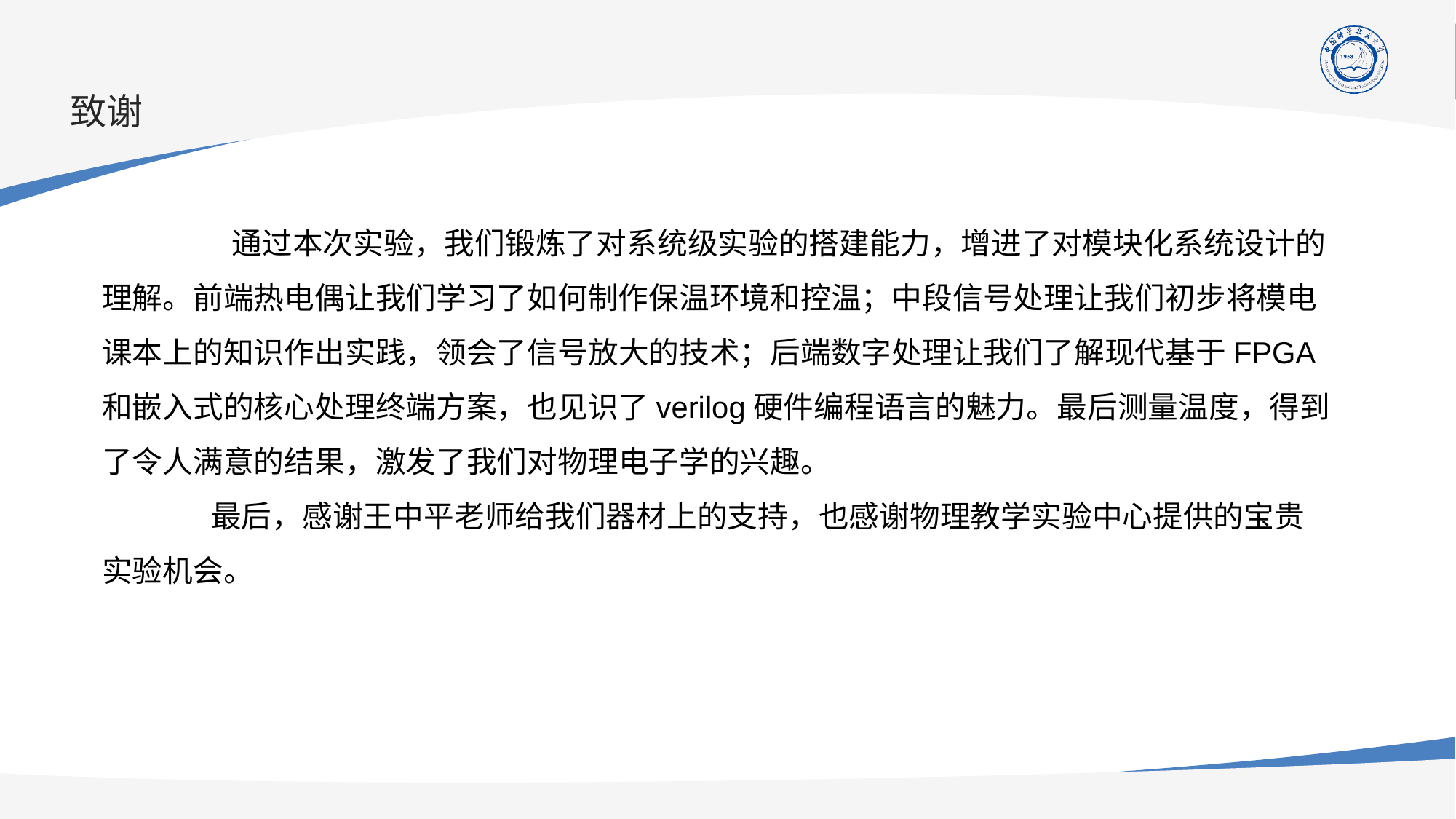

# 致谢
	  通过本次实验，我们锻炼了对系统级实验的搭建能力，增进了对模块化系统设计的理解。前端热电偶让我们学习了如何制作保温环境和控温；中段信号处理让我们初步将模电课本上的知识作出实践，领会了信号放大的技术；后端数字处理让我们了解现代基于FPGA和嵌入式的核心处理终端方案，也见识了verilog硬件编程语言的魅力。最后测量温度，得到了令人满意的结果，激发了我们对物理电子学的兴趣。
	最后，感谢王中平老师给我们器材上的支持，也感谢物理教学实验中心提供的宝贵实验机会。